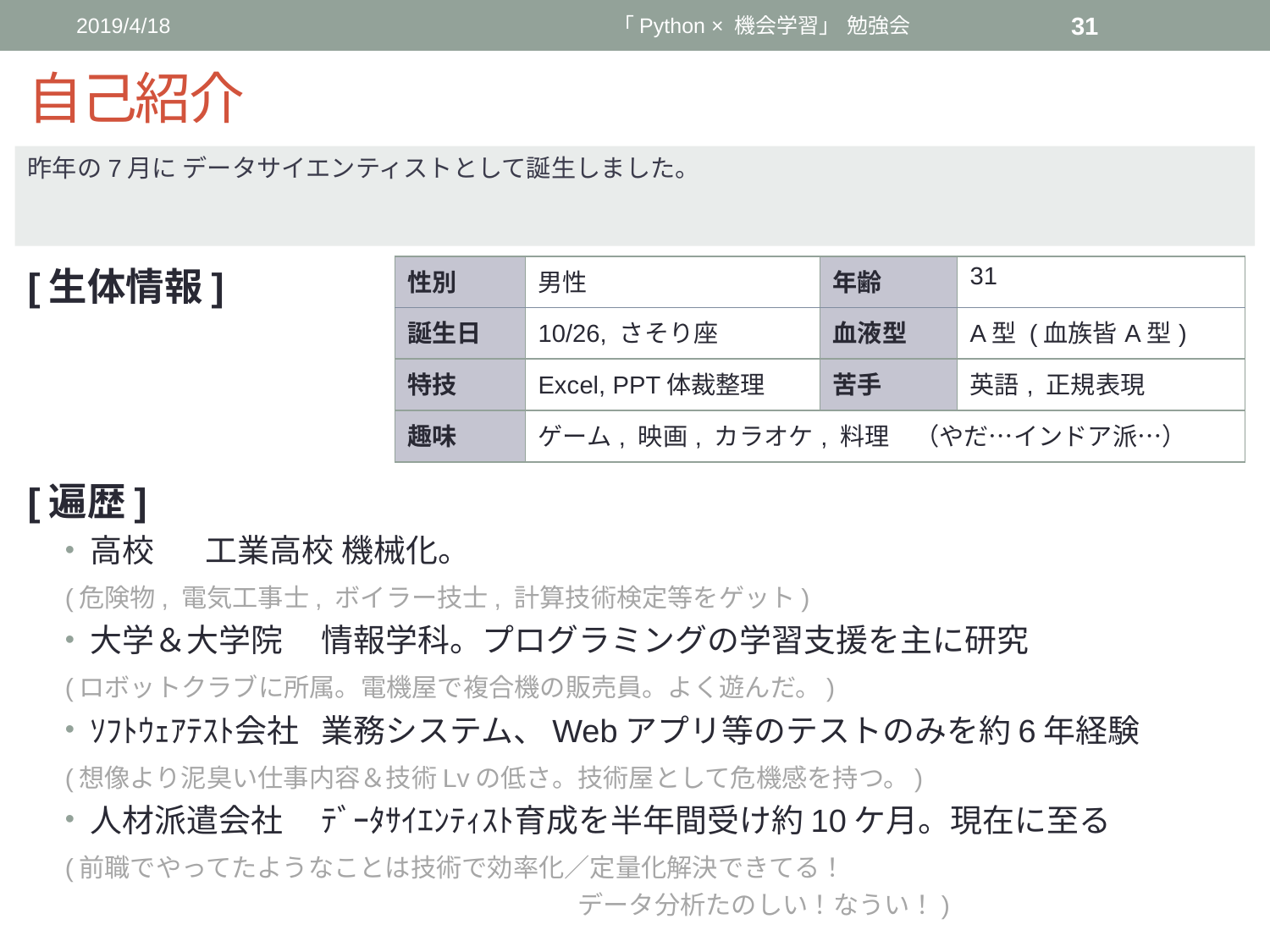

2019/4/18
「Python × 機会学習」 勉強会
31
# 自己紹介
昨年の7月に データサイエンティストとして誕生しました。
[生体情報]

[遍歴]
高校		工業高校 機械化。
			(危険物, 電気工事士, ボイラー技士, 計算技術検定等をゲット)
大学＆大学院	情報学科。プログラミングの学習支援を主に研究
			(ロボットクラブに所属。電機屋で複合機の販売員。よく遊んだ。)
ｿﾌﾄｳｪｱﾃｽﾄ会社	業務システム、Webアプリ等のテストのみを約6年経験
			(想像より泥臭い仕事内容＆技術Lvの低さ。技術屋として危機感を持つ。)
人材派遣会社	ﾃﾞｰﾀｻｲｴﾝﾃｨｽﾄ育成を半年間受け約10ケ月。現在に至る
			(前職でやってたようなことは技術で効率化／定量化解決できてる！
　　　　　　　　　　　　　　　　　　　　データ分析たのしい！なうい！)
| 性別 | 男性 | 年齢 | 31 |
| --- | --- | --- | --- |
| 誕生日 | 10/26, さそり座 | 血液型 | A型 (血族皆A型) |
| 特技 | Excel, PPT体裁整理 | 苦手 | 英語, 正規表現 |
| 趣味 | ゲーム, 映画, カラオケ, 料理　（やだ…インドア派…） |  |  |